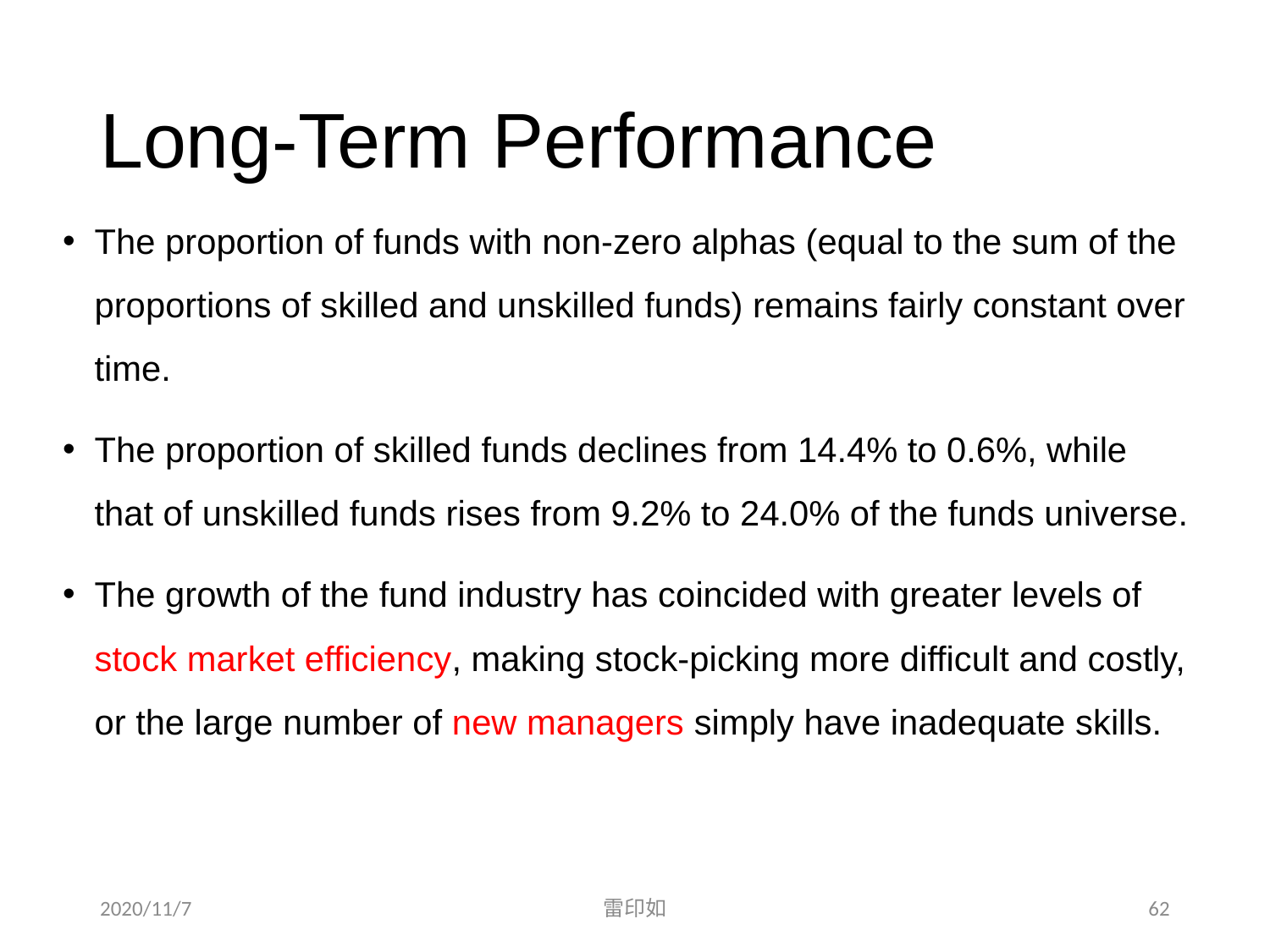

# Long-Term Performance
The proportion of funds with non-zero alphas (equal to the sum of the proportions of skilled and unskilled funds) remains fairly constant over time.
The proportion of skilled funds declines from 14.4% to 0.6%, while that of unskilled funds rises from 9.2% to 24.0% of the funds universe.
The growth of the fund industry has coincided with greater levels of stock market efficiency, making stock-picking more difficult and costly, or the large number of new managers simply have inadequate skills.

2020/11/7
雷印如
62